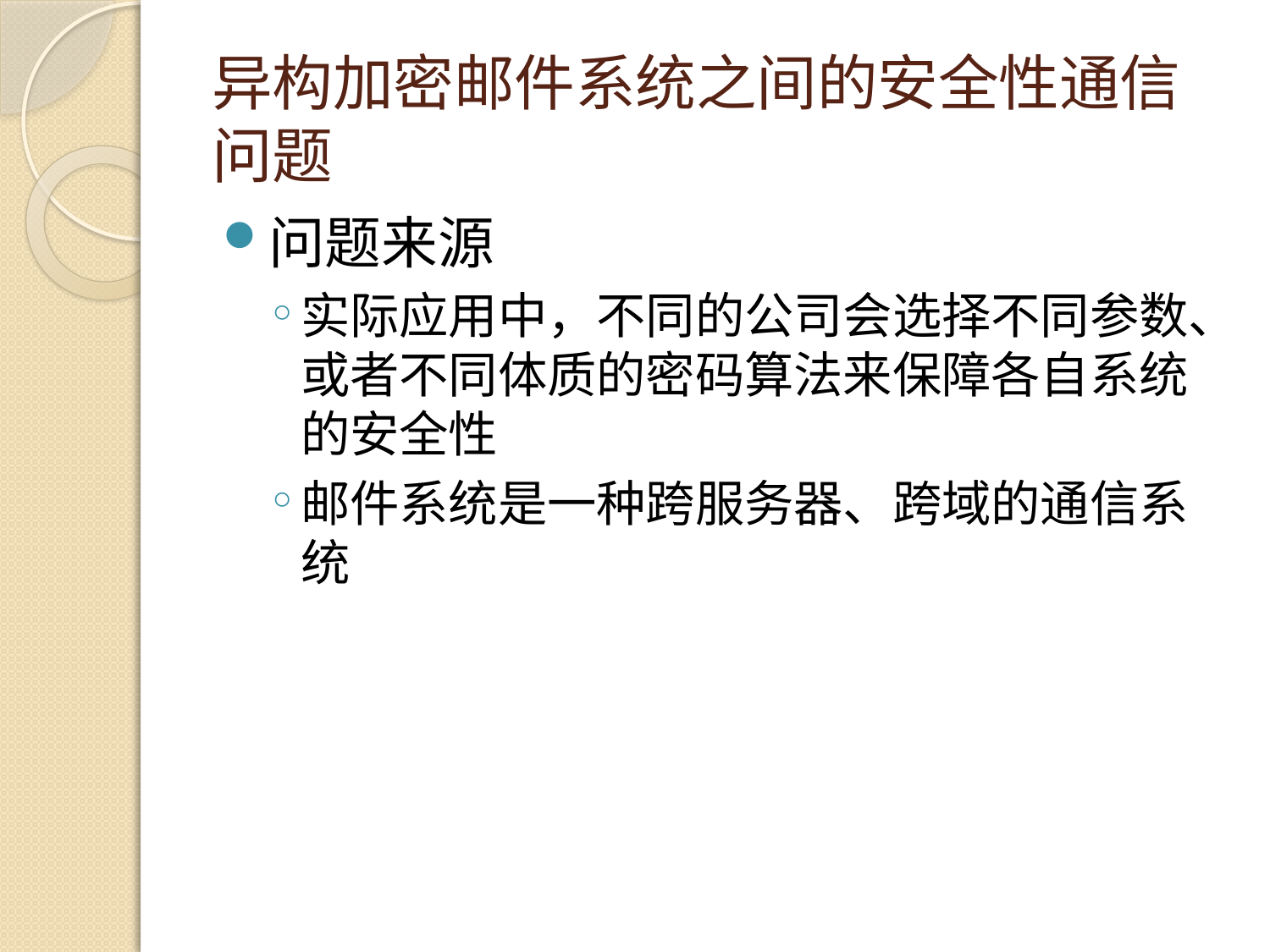

# 异构加密邮件系统之间的安全性通信问题
问题来源
实际应用中，不同的公司会选择不同参数、或者不同体质的密码算法来保障各自系统的安全性
邮件系统是一种跨服务器、跨域的通信系统